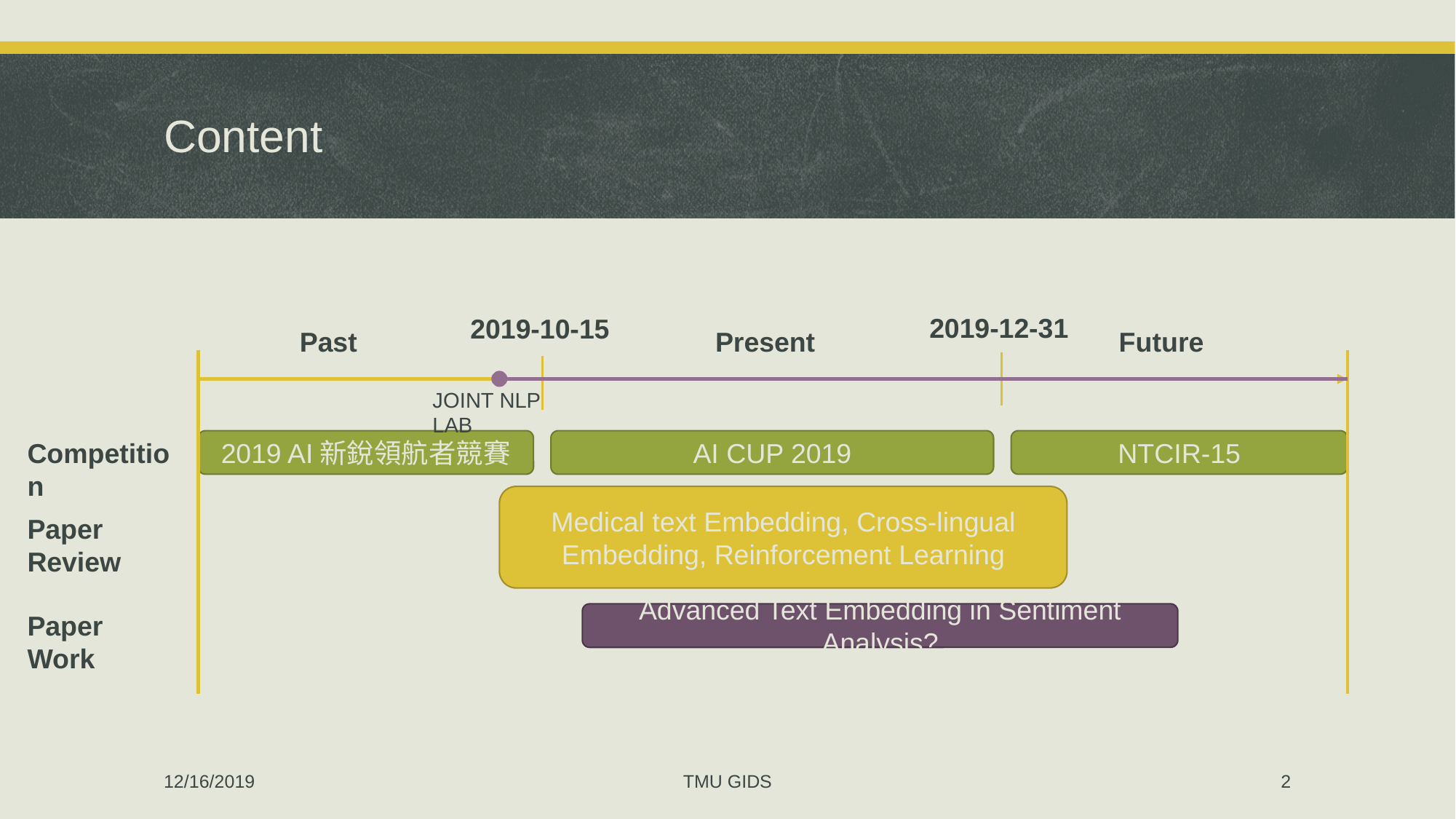

# Content
2019-12-31
2019-10-15
NTCIR-15
2019 AI新銳領航者競賽
AI CUP 2019
Medical text Embedding, Cross-lingual Embedding, Reinforcement Learning
Advanced Text Embedding in Sentiment Analysis?
Past
Present
Future
Competition
Paper Review
Paper Work

JOINT NLP LAB
12/16/2019
TMU GIDS
2